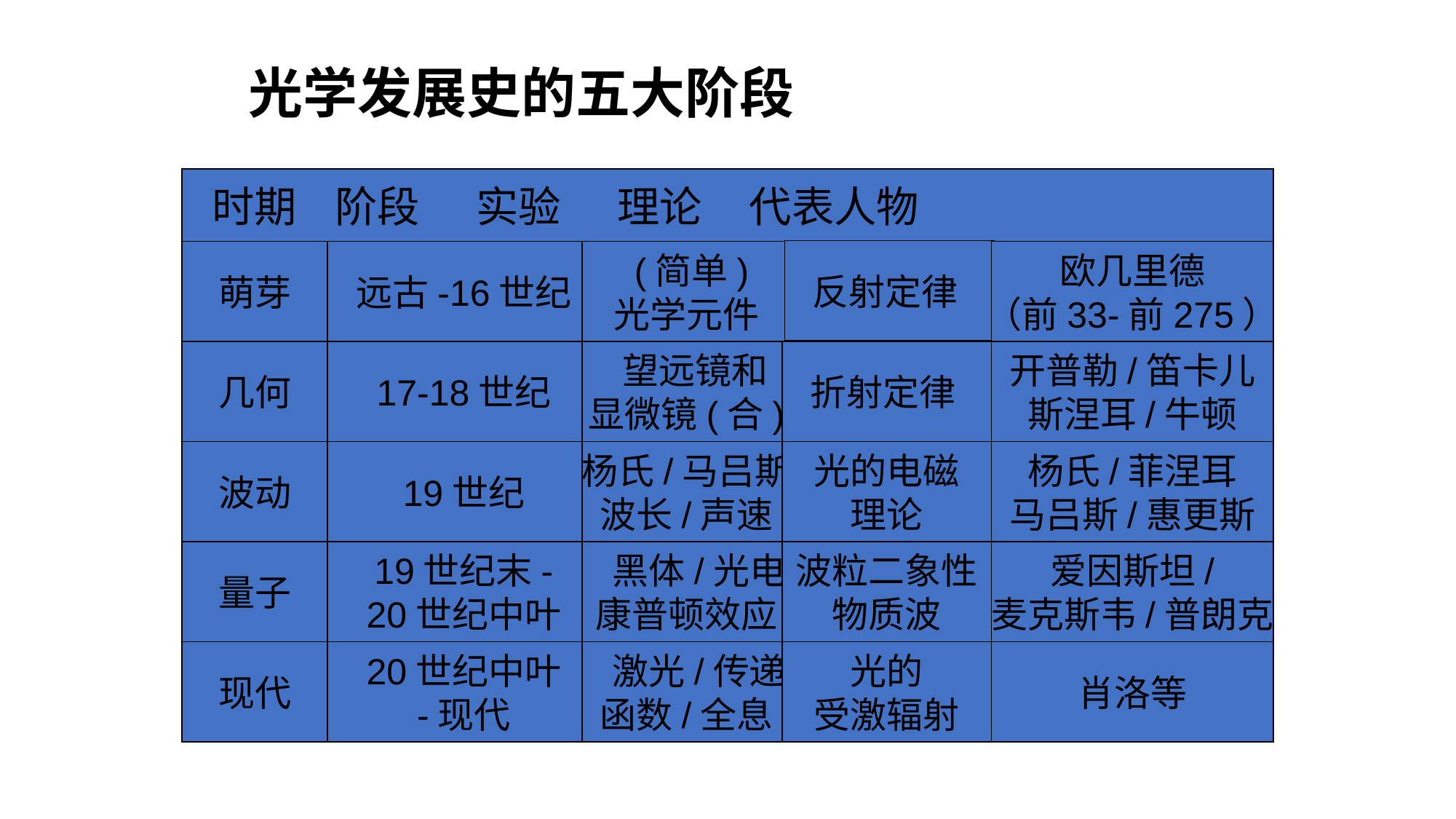

# 光学发展史的五大阶段
 时期    阶段      实验      理论     代表人物
反射定律
萌芽
远古-16世纪
  (简单)
光学元件
欧几里德
（前33-前275）
几何
17-18世纪
  望远镜和
显微镜(合)
折射定律
开普勒/笛卡儿
斯涅耳/牛顿

波动
19世纪
杨氏/马吕斯
波长/声速
光的电磁
理论
杨氏/菲涅耳
马吕斯/惠更斯

量子
19世纪末-
20世纪中叶
  黑体/光电
康普顿效应
波粒二象性
物质波
爱因斯坦/
麦克斯韦/普朗克

现代
20世纪中叶
-现代
  激光/传递
函数/全息
光的
受激辐射
肖洛等